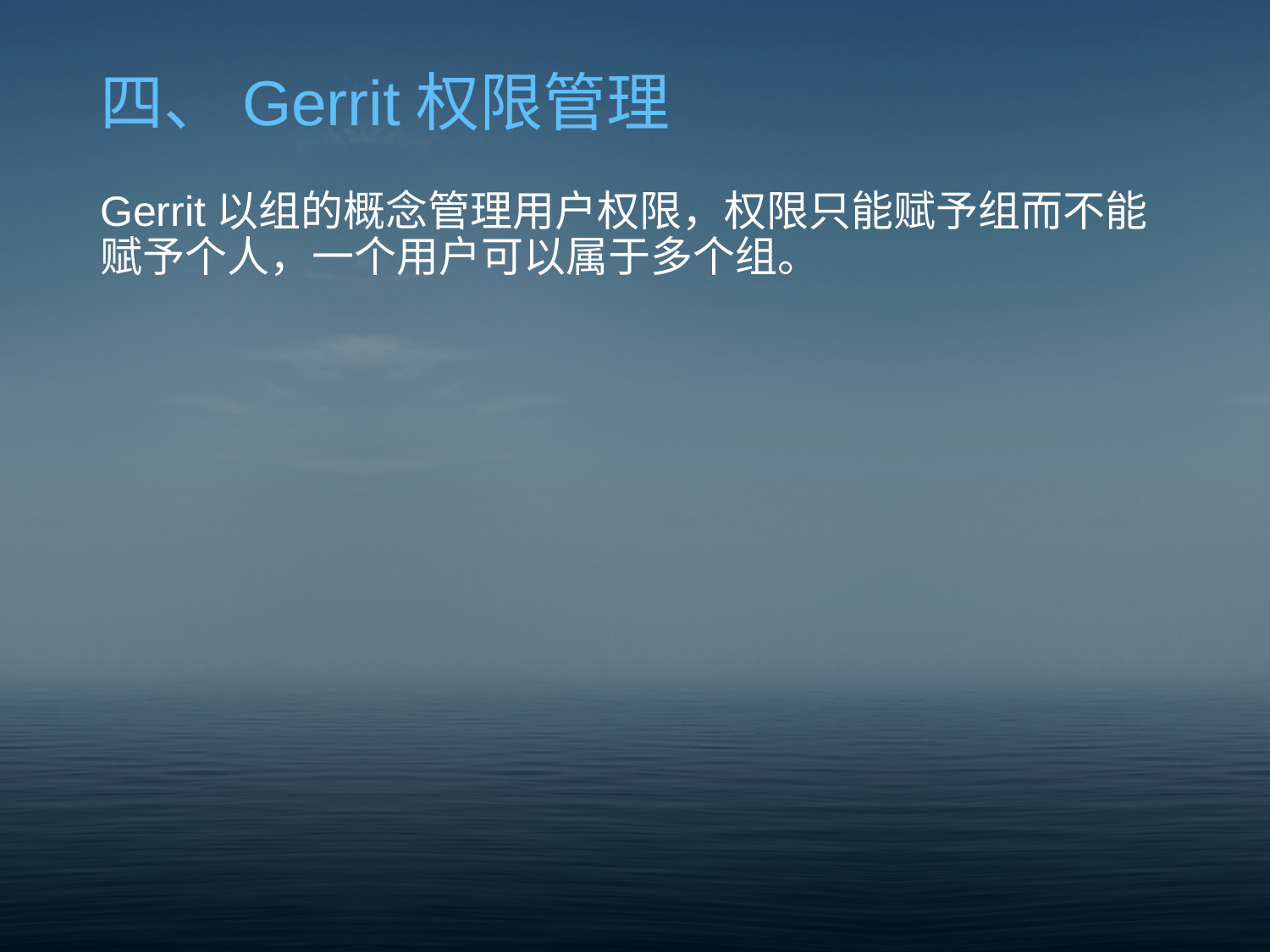

# 四、Gerrit权限管理
Gerrit以组的概念管理用户权限，权限只能赋予组而不能赋予个人，一个用户可以属于多个组。